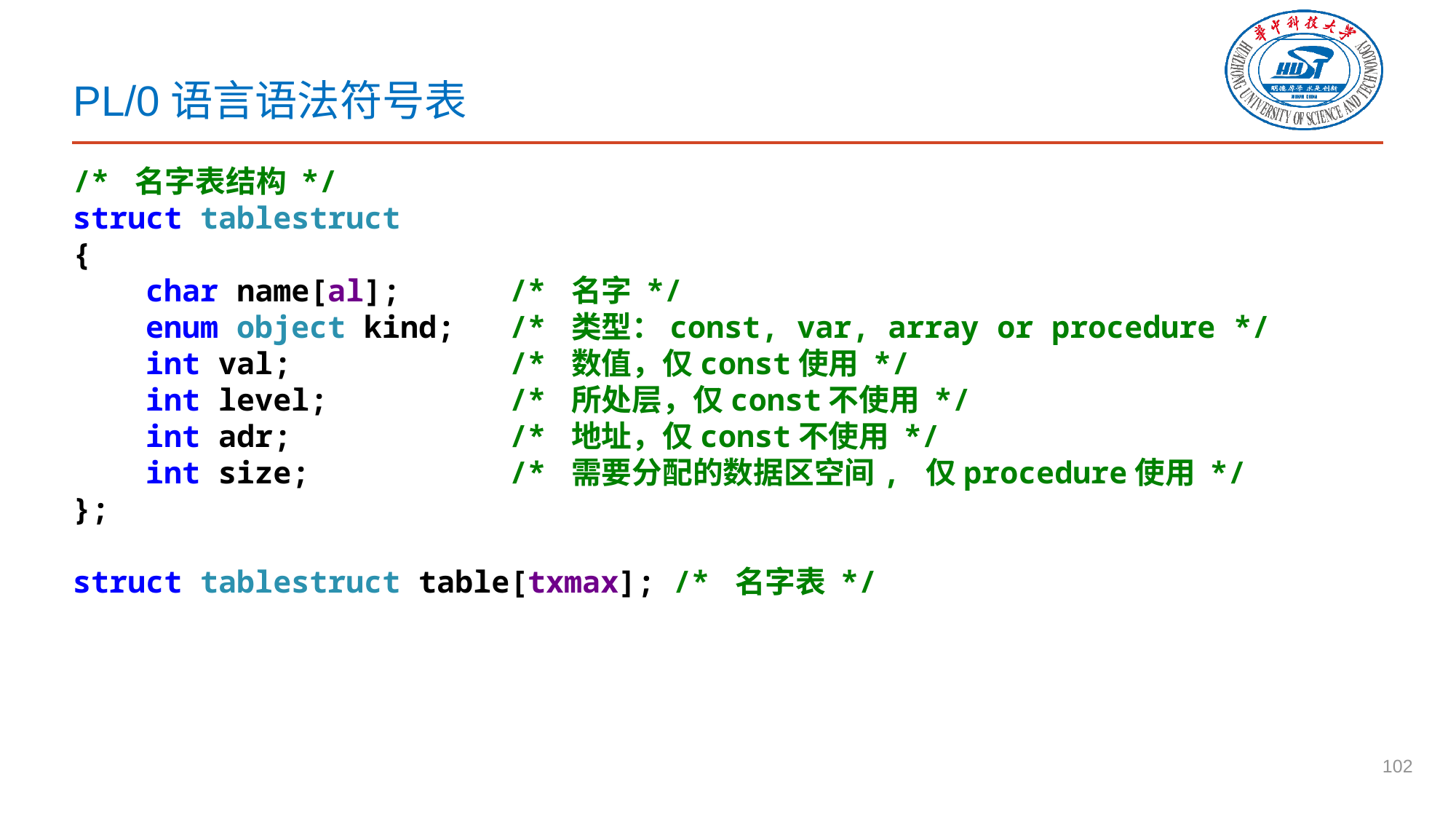

# PL/0语言语法符号表
/* 名字表结构 */
struct tablestruct
{
    char name[al];      /* 名字 */
    enum object kind;   /* 类型：const, var, array or procedure */
    int val;            /* 数值，仅const使用 */
    int level;          /* 所处层，仅const不使用 */
    int adr;            /* 地址，仅const不使用 */
    int size;           /* 需要分配的数据区空间, 仅procedure使用 */
};

struct tablestruct table[txmax]; /* 名字表 */

102